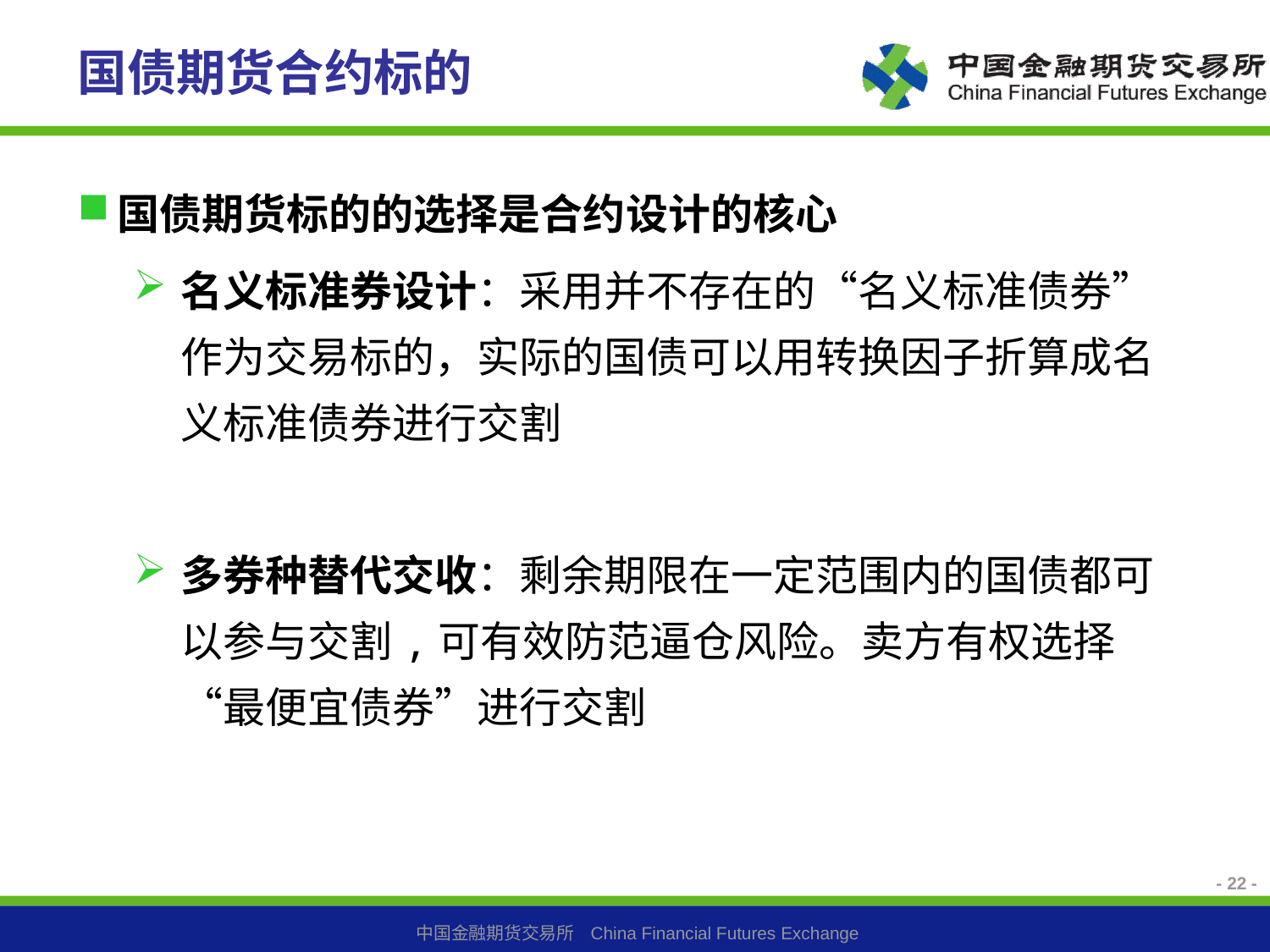

# 国债期货合约标的
国债期货标的的选择是合约设计的核心
名义标准券设计：采用并不存在的“名义标准债券”作为交易标的，实际的国债可以用转换因子折算成名义标准债券进行交割

多券种替代交收：剩余期限在一定范围内的国债都可以参与交割,可有效防范逼仓风险。卖方有权选择“最便宜债券”进行交割
- 22 -